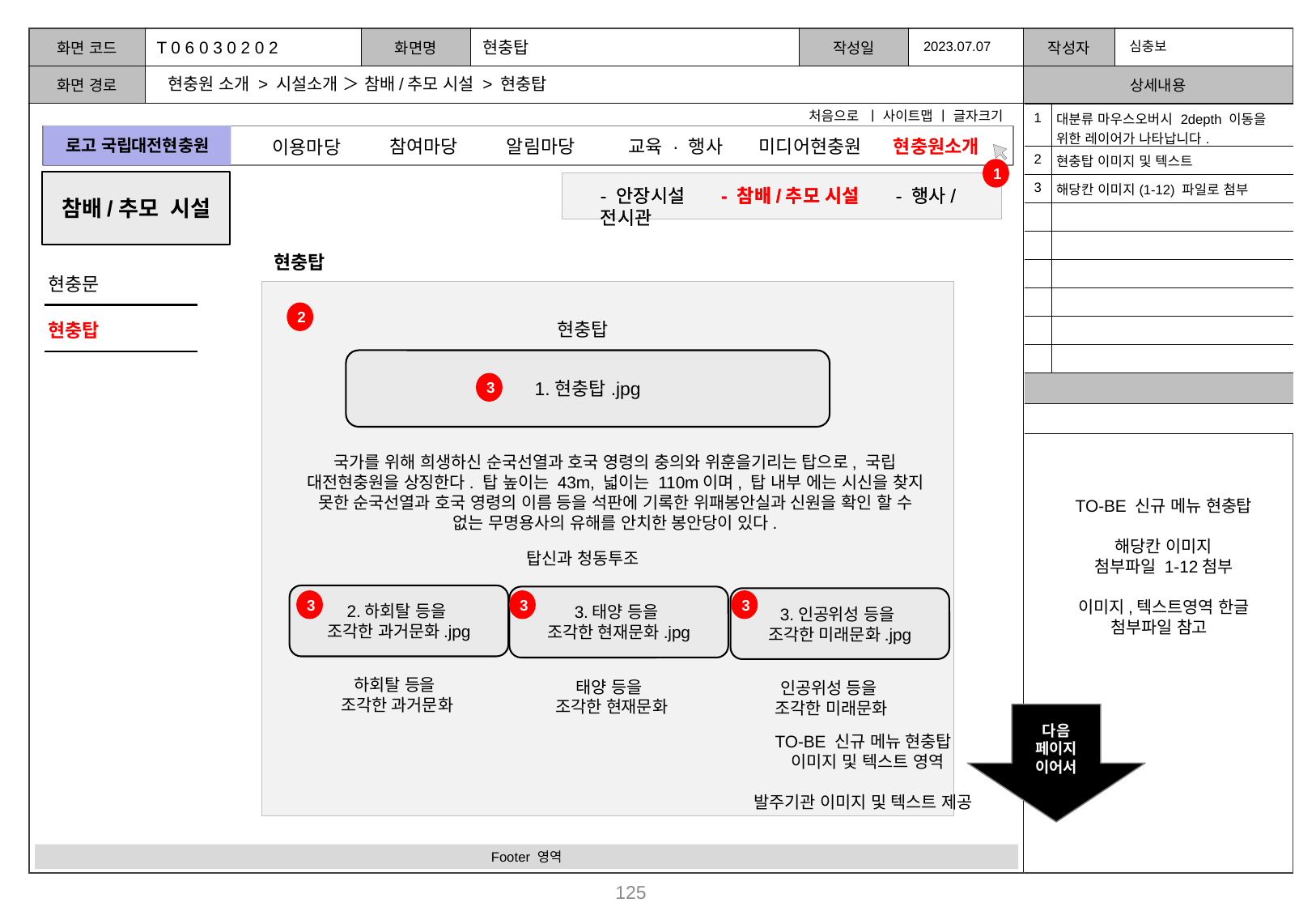

T 0 6 0 3 0 2 0 2
현충탑
2023.07.07
심충보
현충원 소개 > 시설소개 ＞ 참배/추모 시설 > 현충탑
처음으로  ㅣ 사이트맵 ㅣ 글자크기
| 1 | 대분류 마우스오버시 2depth 이동을 위한 레이어가 나타납니다. |
| --- | --- |
| 2 | 현충탑 이미지 및 텍스트 |
| 3 | 해당칸 이미지(1-12) 파일로 첨부 |
|  |  |
|  |  |
|  |  |
|  |  |
|  |  |
|  |  |
|  |  |
|  |  |
로고 국립대전현충원

참여마당
알림마당
미디어현충원
교육 · 행사
현충원소개
이용마당

1
참배/추모  시설

- 안장시설      - 참배/추모 시설      - 행사/전시관
- 안장시설      - 참배/추모 시설      - 행사/전시관
현충탑
현충문

2
현충탑
현충탑
1.현충탑.jpg
3
국가를 위해 희생하신 순국선열과 호국 영령의 충의와 위훈을기리는 탑으로, 국립 대전현충원을 상징한다. 탑 높이는 43m, 넓이는 110m이며, 탑 내부 에는 시신을 찾지 못한 순국선열과 호국 영령의 이름 등을 석판에 기록한 위패봉안실과 신원을 확인 할 수 없는 무명용사의 유해를 안치한 봉안당이 있다.
TO-BE 신규 메뉴 현충탑

해당칸 이미지
첨부파일 1-12첨부

이미지,텍스트영역 한글 첨부파일 참고
탑신과 청동투조
2.하회탈 등을
조각한 과거문화.jpg
3.태양 등을
조각한 현재문화.jpg
3.인공위성 등을
조각한 미래문화.jpg
3
3
3
하회탈 등을
조각한 과거문화
태양 등을
조각한 현재문화
인공위성 등을
조각한 미래문화
다음
페이지
이어서
 TO-BE 신규 메뉴 현충탑
 이미지 및 텍스트 영역

발주기관 이미지 및 텍스트 제공
Footer 영역